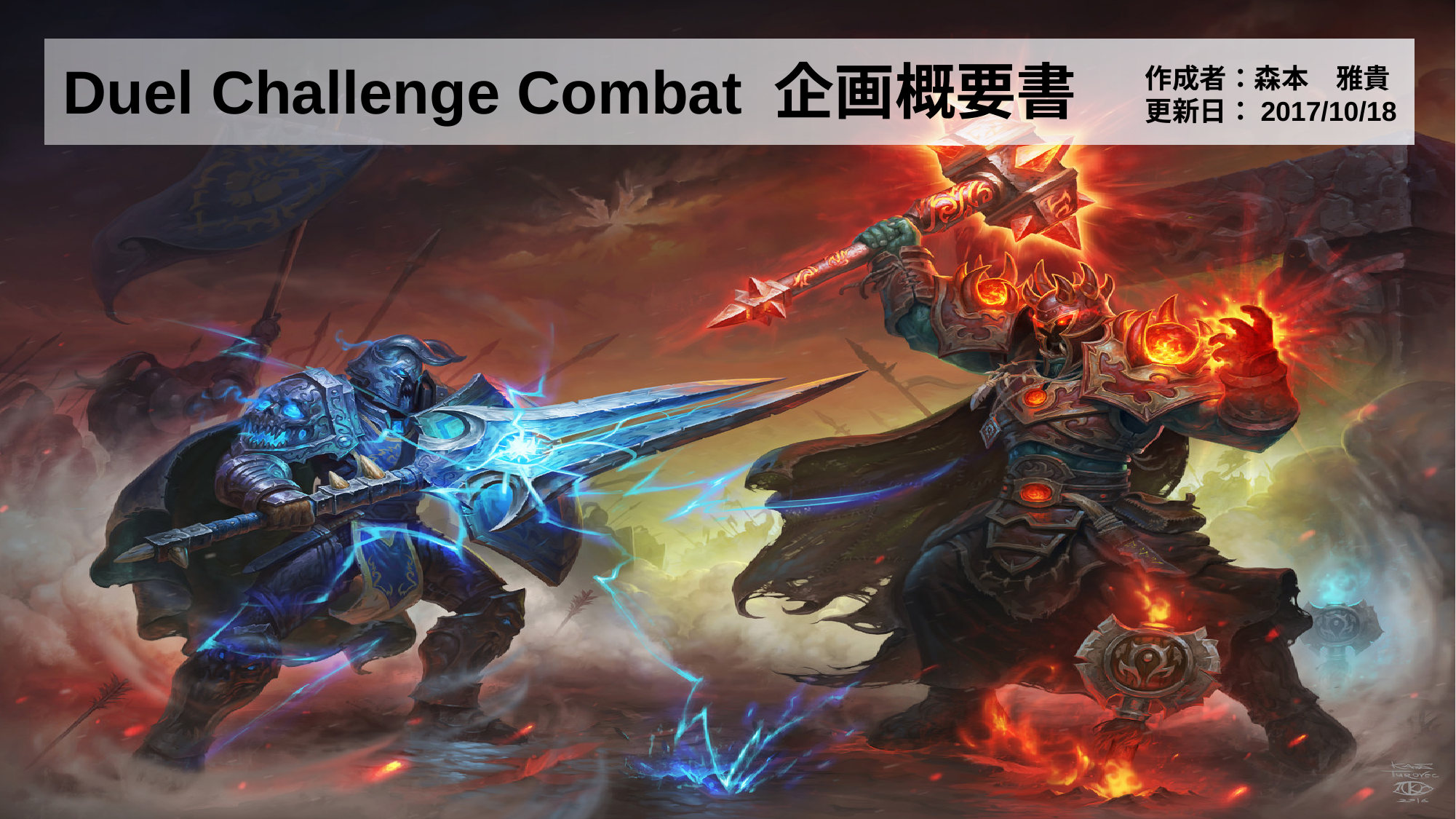

# Duel Challenge Combat 企画概要書
作成者：森本　雅貴
更新日：2017/10/18